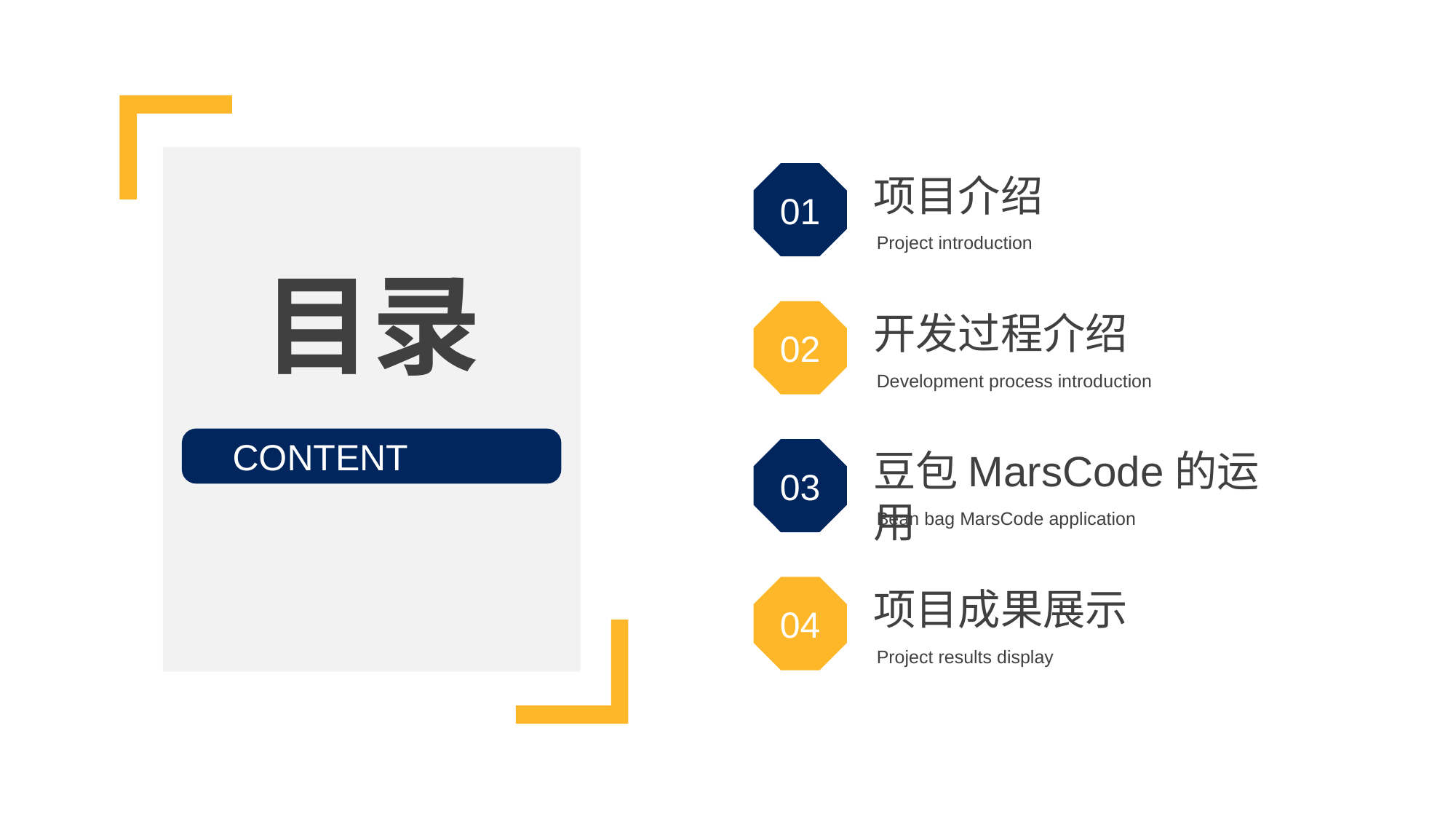

01
项目介绍
Project introduction
目录
02
开发过程介绍
Development process introduction
CONTENT

03
豆包MarsCode的运用
Bean bag MarsCode application
04
项目成果展示

Project results display